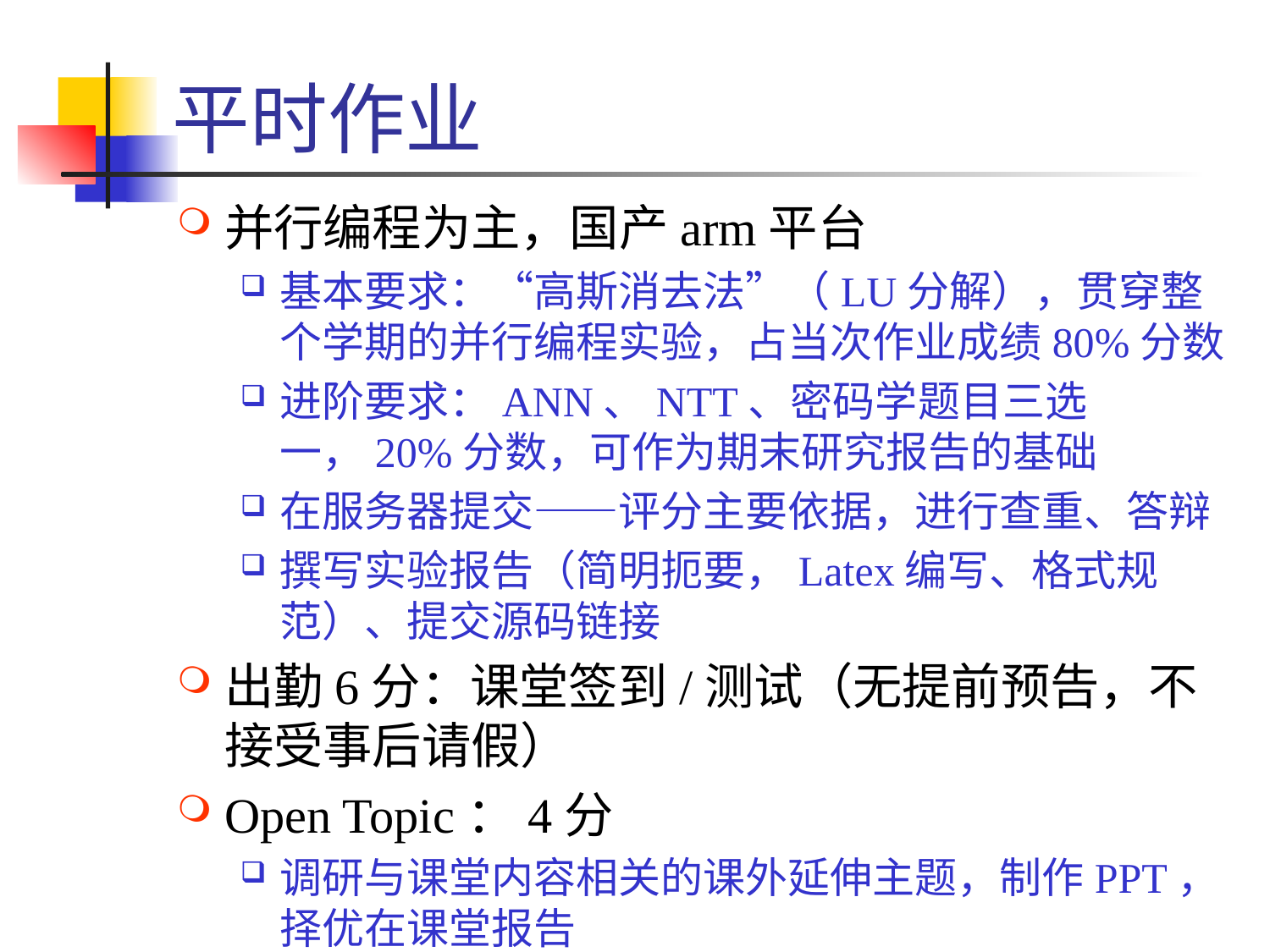

# 平时作业
并行编程为主，国产arm平台
基本要求：“高斯消去法”（LU分解），贯穿整个学期的并行编程实验，占当次作业成绩80%分数
进阶要求：ANN、NTT、密码学题目三选一，20%分数，可作为期末研究报告的基础
在服务器提交——评分主要依据，进行查重、答辩
撰写实验报告（简明扼要，Latex编写、格式规范）、提交源码链接
出勤6分：课堂签到/测试（无提前预告，不接受事后请假）
Open Topic：4分
调研与课堂内容相关的课外延伸主题，制作PPT，择优在课堂报告